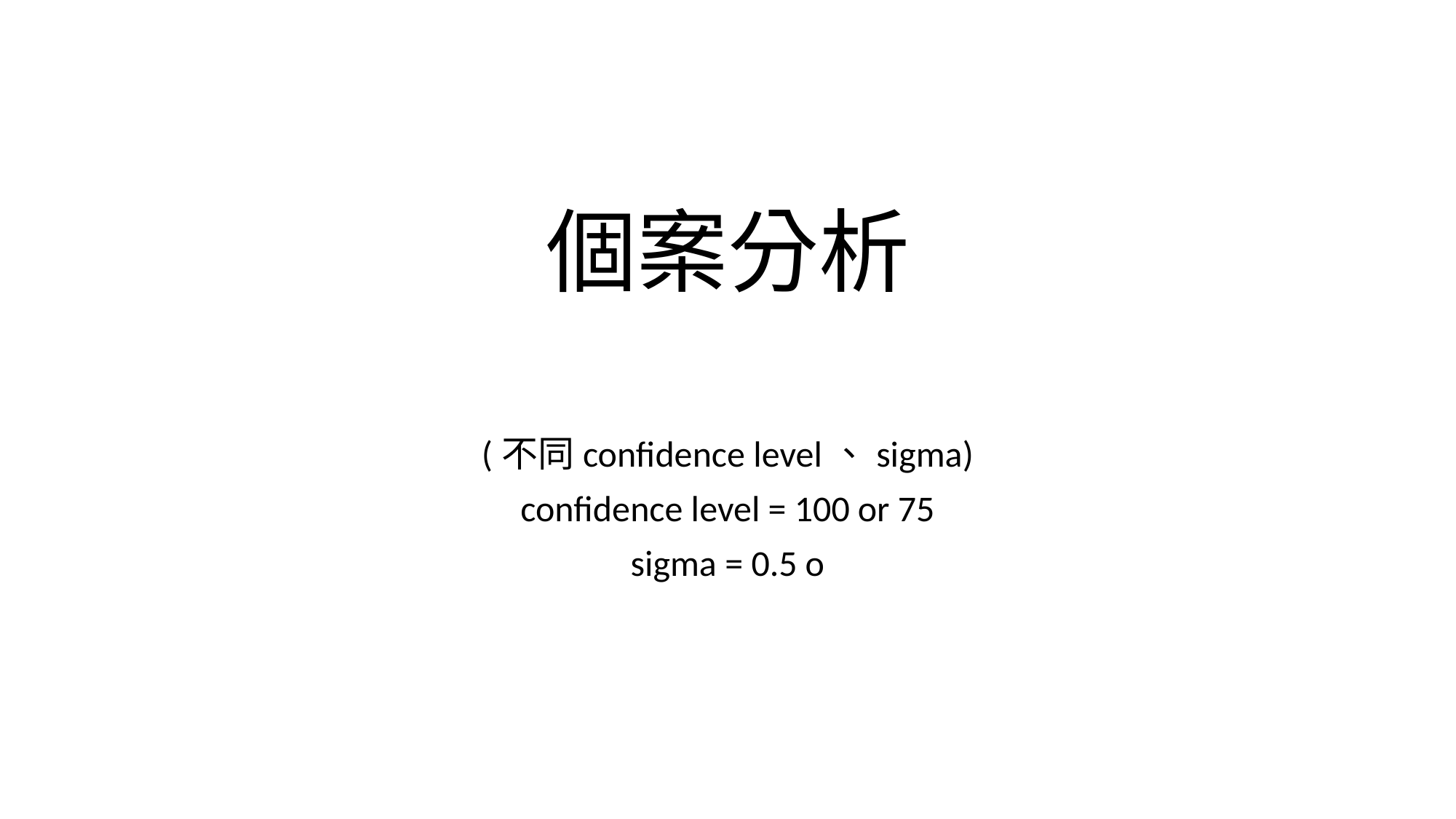

# 個案分析
(不同confidence level、sigma)
confidence level = 100 or 75
sigma = 0.5 o